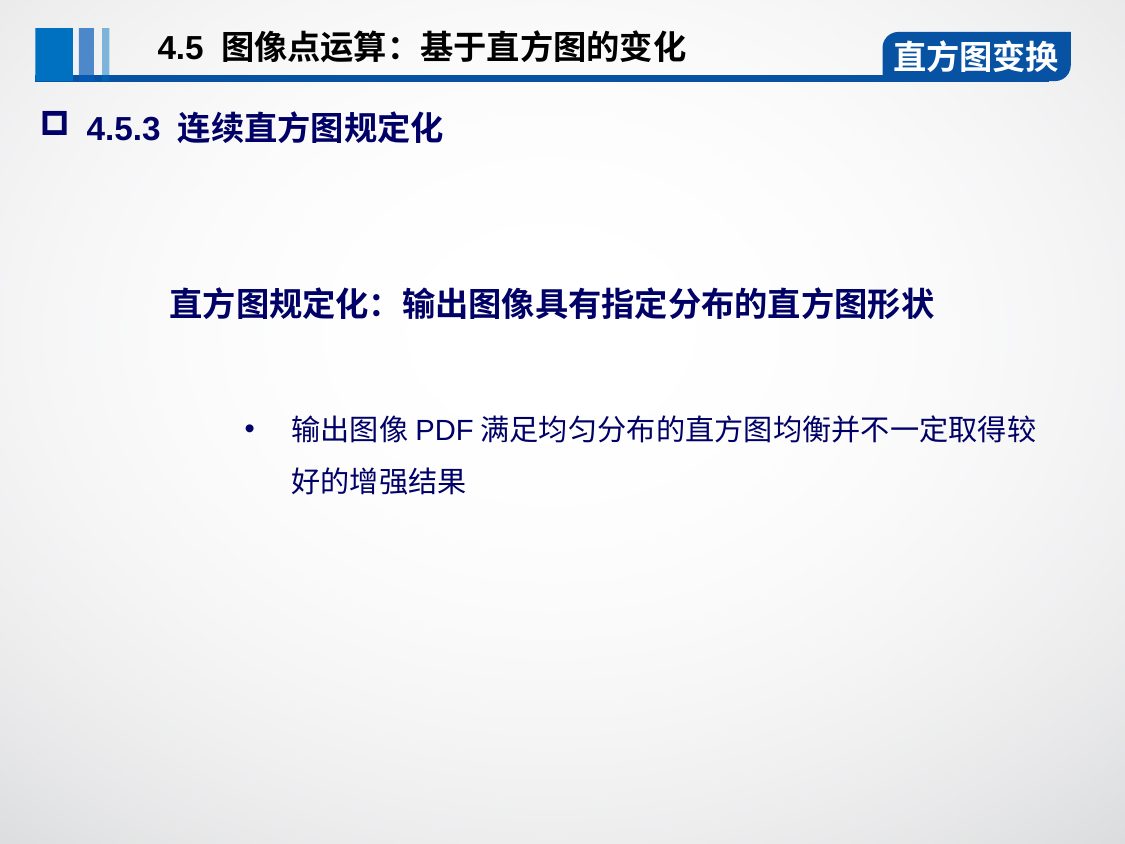

4.5 图像点运算：基于直方图的变化
直方图变换
4.5.3 连续直方图规定化
直方图规定化：输出图像具有指定分布的直方图形状

输出图像PDF满足均匀分布的直方图均衡并不一定取得较好的增强结果
39